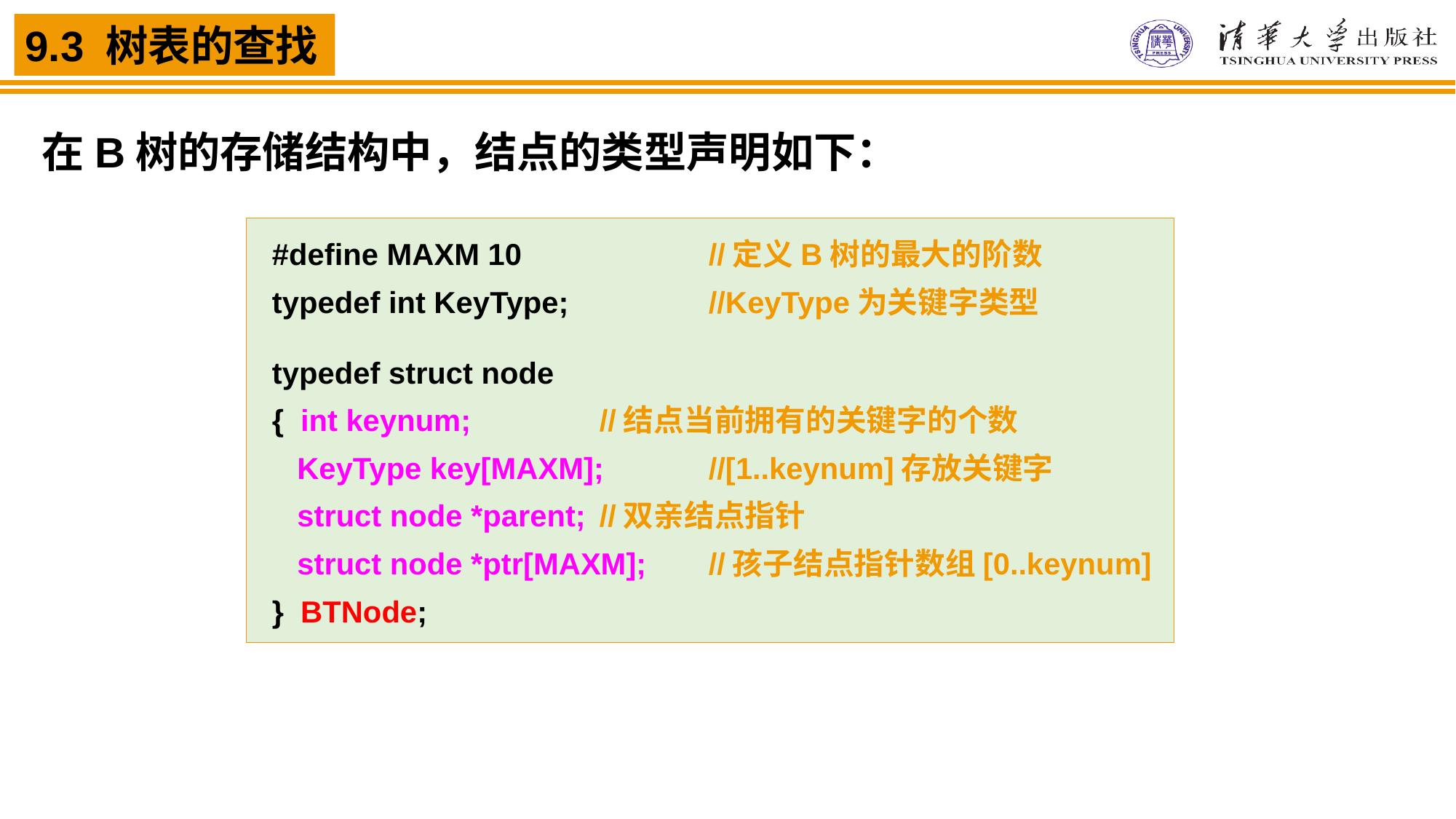

在B树的存储结构中，结点的类型声明如下：
#define MAXM 10		//定义B树的最大的阶数
typedef int KeyType;       	//KeyType为关键字类型
typedef struct node
{  int keynum; 	      	//结点当前拥有的关键字的个数
   KeyType key[MAXM];      	//[1..keynum]存放关键字
   struct node *parent;	//双亲结点指针
   struct node *ptr[MAXM]; 	//孩子结点指针数组[0..keynum]
}  BTNode;